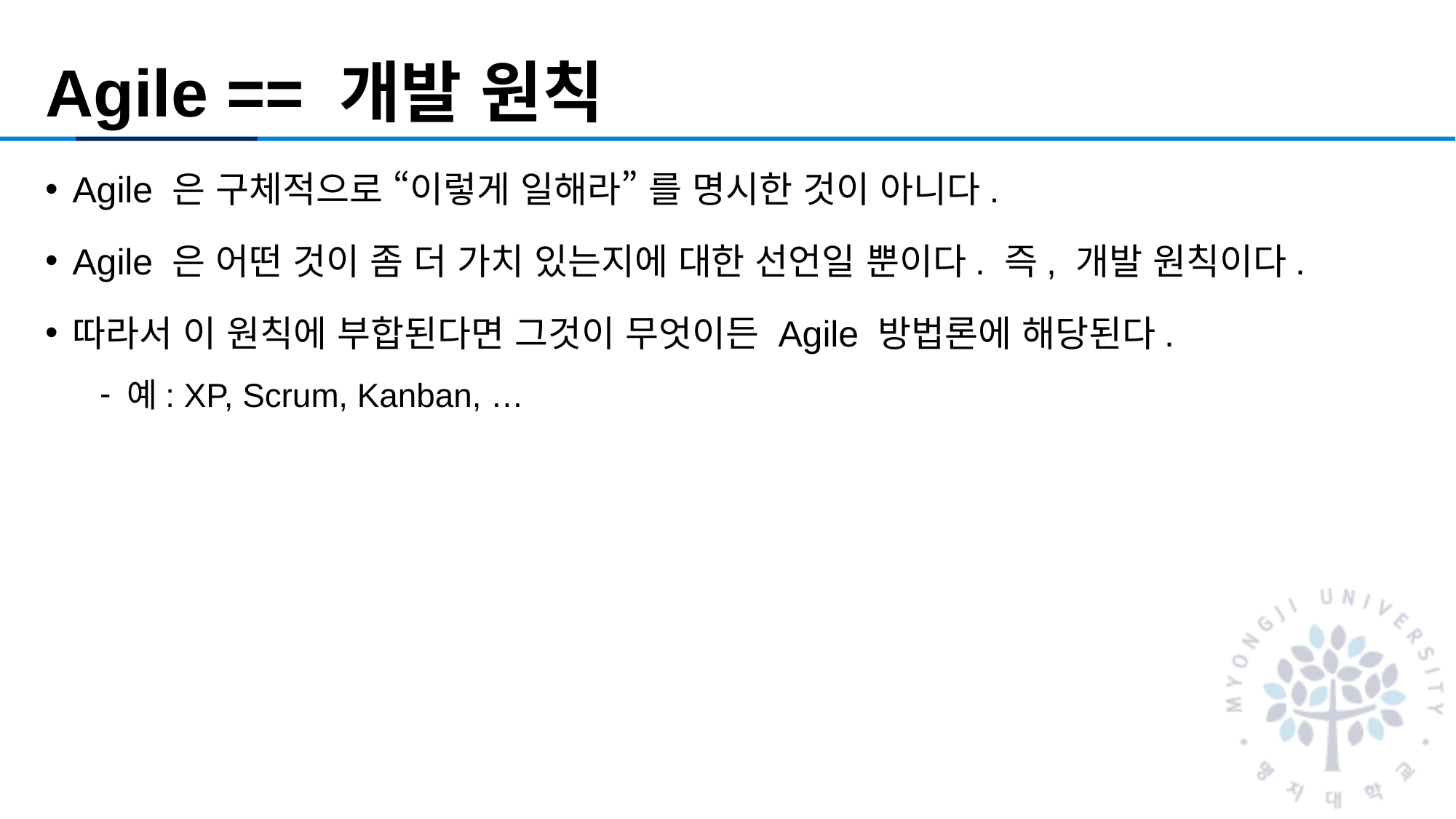

# Agile == 개발 원칙
Agile 은 구체적으로 “이렇게 일해라” 를 명시한 것이 아니다.
Agile 은 어떤 것이 좀 더 가치 있는지에 대한 선언일 뿐이다. 즉, 개발 원칙이다.
따라서 이 원칙에 부합된다면 그것이 무엇이든 Agile 방법론에 해당된다.
예: XP, Scrum, Kanban, …